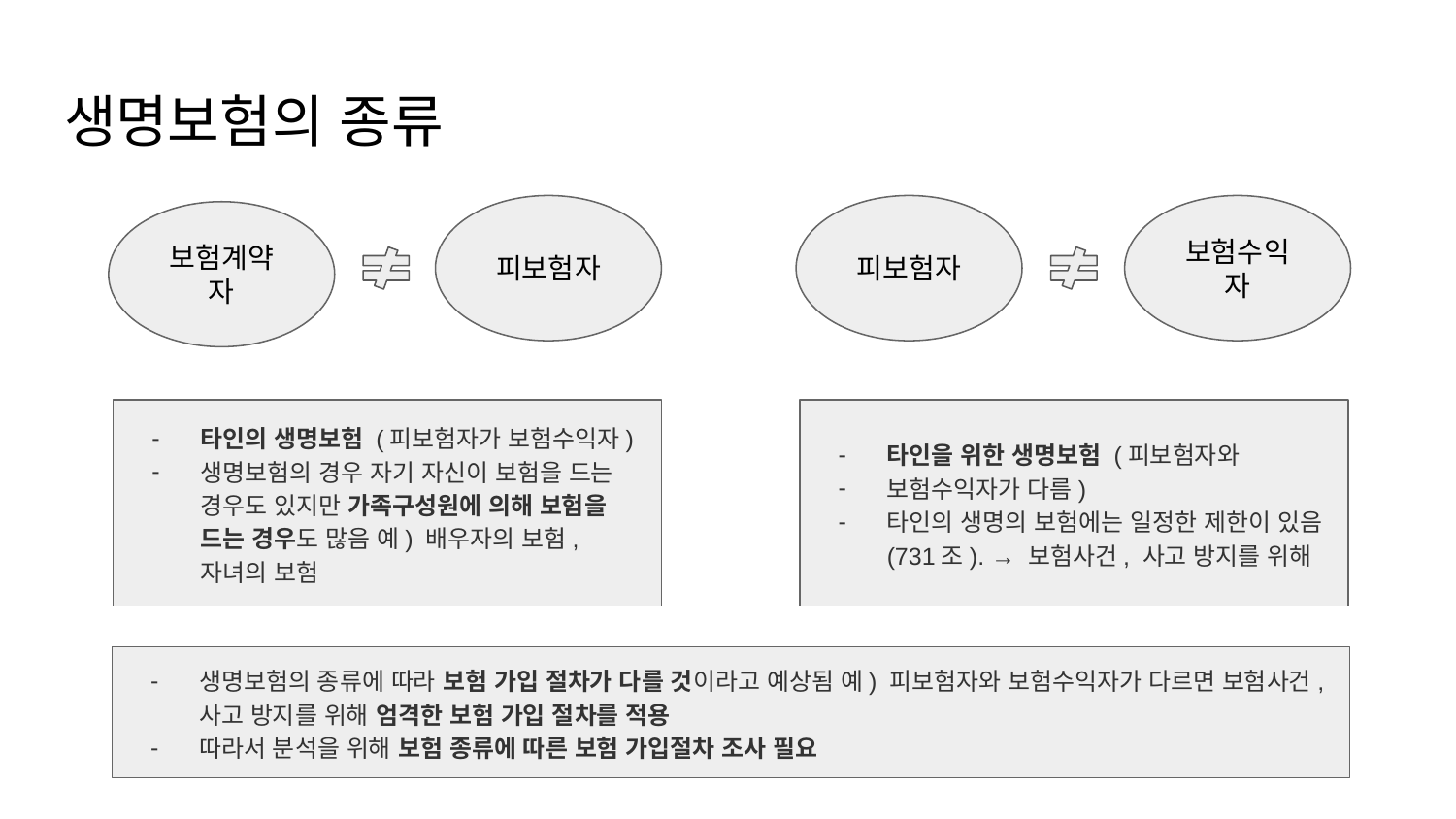

# 생명보험의 종류
피보험자
피보험자
보험수익자
보험계약자

타인의 생명보험 (피보험자가 보험수익자)
생명보험의 경우 자기 자신이 보험을 드는 경우도 있지만 가족구성원에 의해 보험을 드는 경우도 많음 예) 배우자의 보험, 자녀의 보험
타인을 위한 생명보험 (피보험자와
보험수익자가 다름)
타인의 생명의 보험에는 일정한 제한이 있음(731조). → 보험사건, 사고 방지를 위해
생명보험의 종류에 따라 보험 가입 절차가 다를 것이라고 예상됨 예) 피보험자와 보험수익자가 다르면 보험사건, 사고 방지를 위해 엄격한 보험 가입 절차를 적용
따라서 분석을 위해 보험 종류에 따른 보험 가입절차 조사 필요